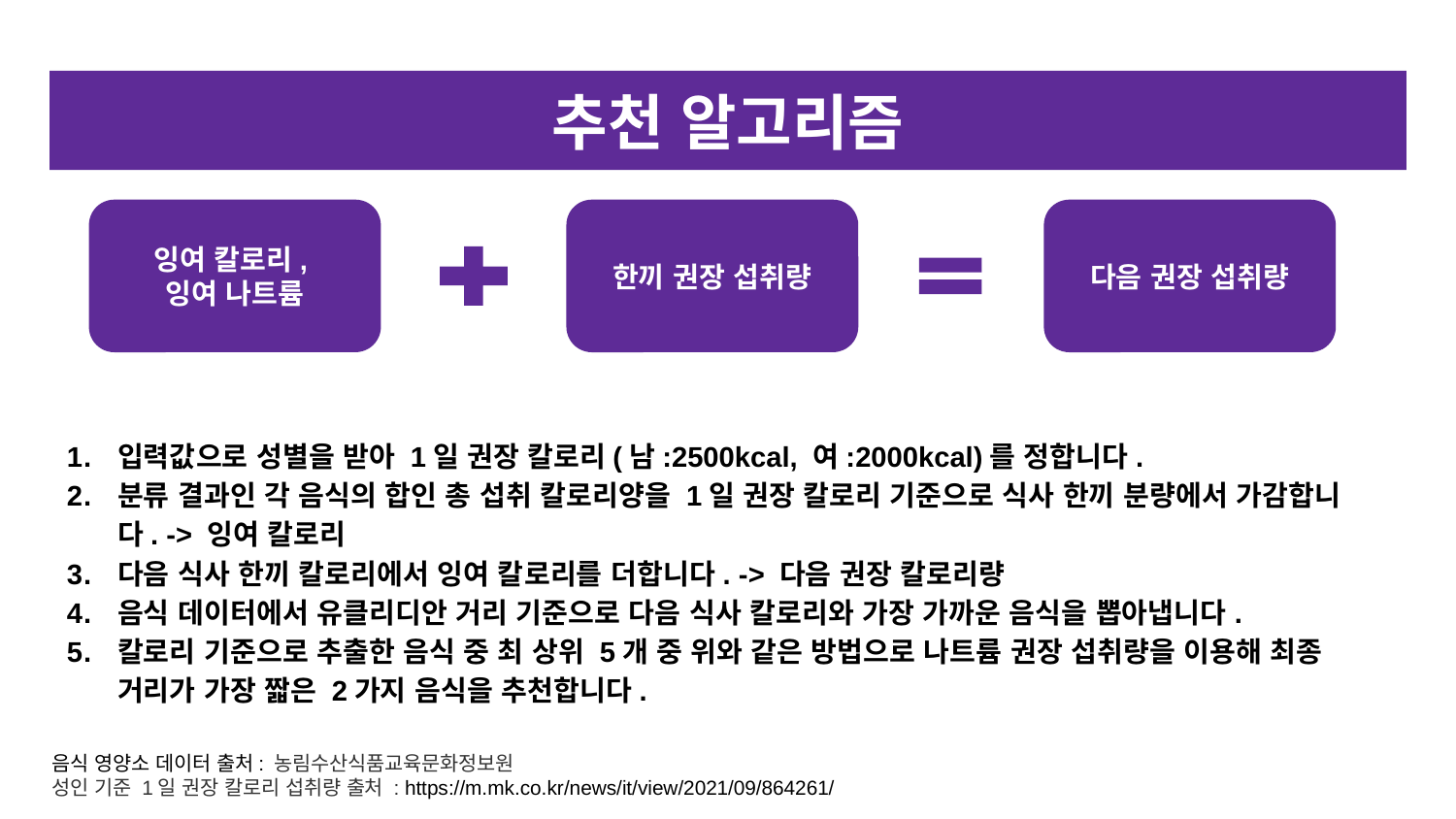

# 추천 알고리즘
다음 권장 섭취량
잉여 칼로리,
잉여 나트륨
한끼 권장 섭취량

입력값으로 성별을 받아 1일 권장 칼로리(남:2500kcal, 여:2000kcal)를 정합니다.
분류 결과인 각 음식의 합인 총 섭취 칼로리양을 1일 권장 칼로리 기준으로 식사 한끼 분량에서 가감합니다. -> 잉여 칼로리
다음 식사 한끼 칼로리에서 잉여 칼로리를 더합니다. -> 다음 권장 칼로리량
음식 데이터에서 유클리디안 거리 기준으로 다음 식사 칼로리와 가장 가까운 음식을 뽑아냅니다.
칼로리 기준으로 추출한 음식 중 최 상위 5개 중 위와 같은 방법으로 나트륨 권장 섭취량을 이용해 최종 거리가 가장 짧은 2가지 음식을 추천합니다.
음식 영양소 데이터 출처: 농림수산식품교육문화정보원
성인 기준 1일 권장 칼로리 섭취량 출처 : https://m.mk.co.kr/news/it/view/2021/09/864261/